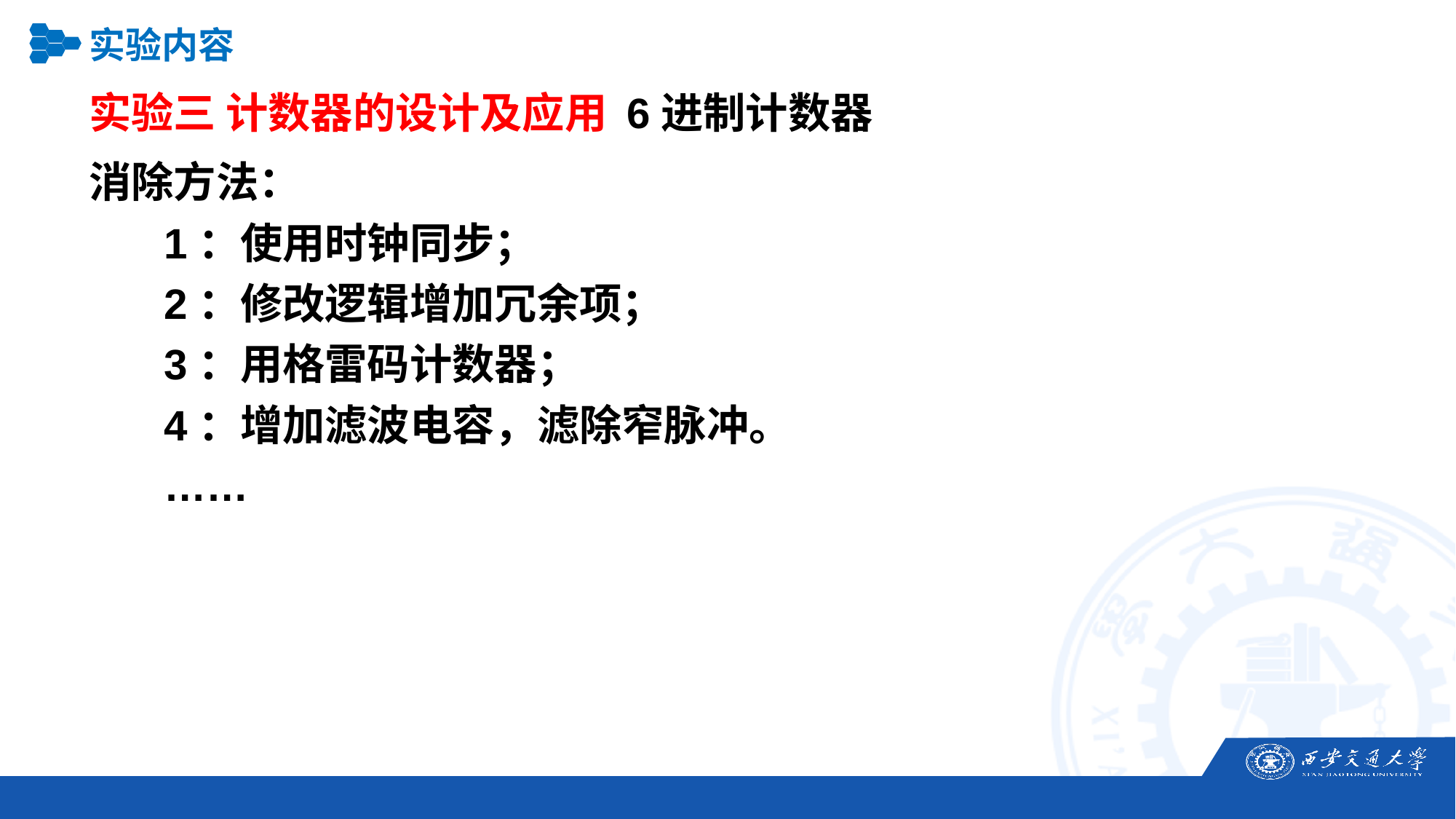

实验内容
实验三 计数器的设计及应用 6进制计数器
消除方法：
1：使用时钟同步；
2：修改逻辑增加冗余项；
3：用格雷码计数器；
4：增加滤波电容，滤除窄脉冲。
……